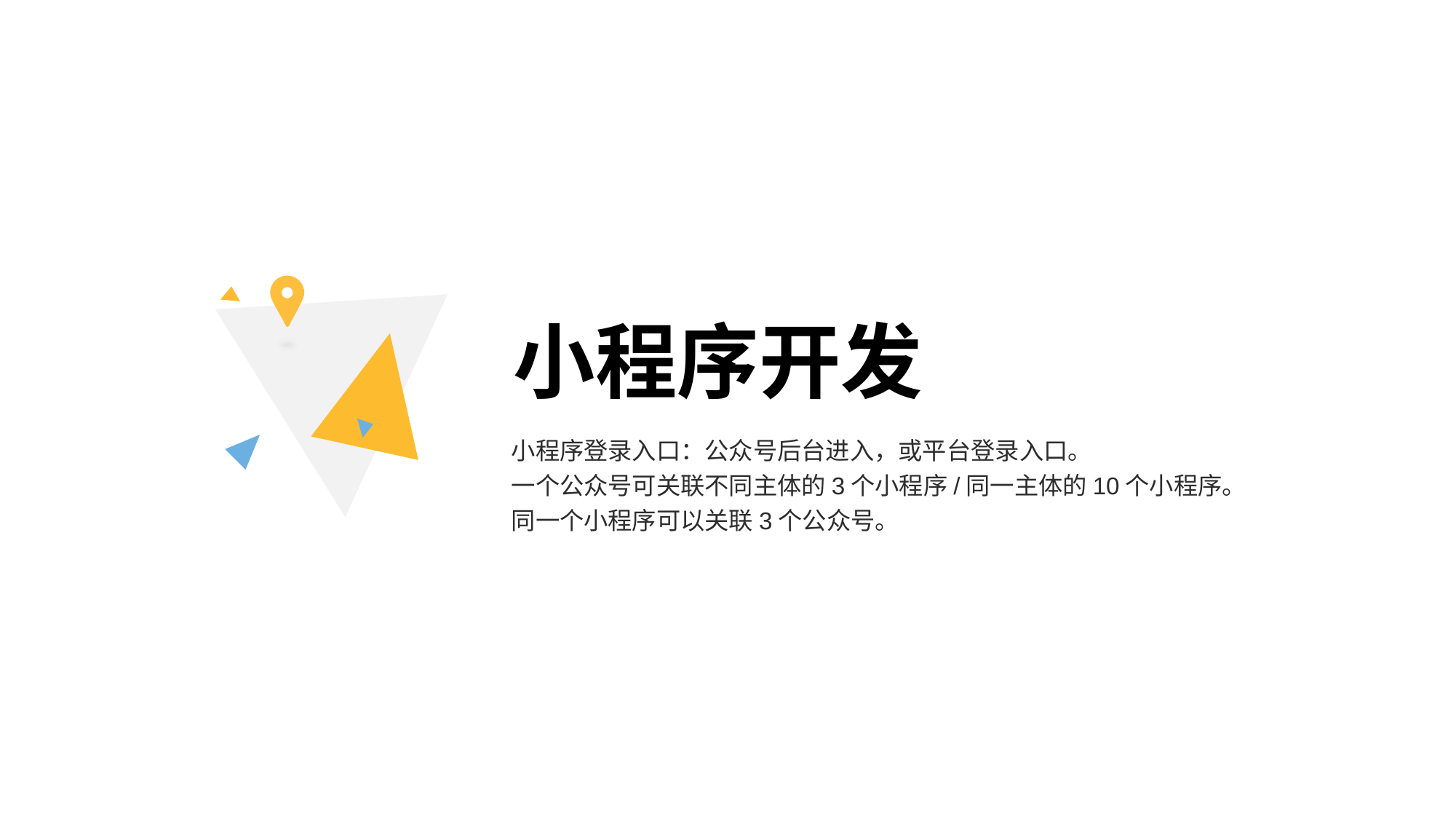

小程序开发

小程序登录入口：公众号后台进入，或平台登录入口。
一个公众号可关联不同主体的3个小程序/同一主体的10个小程序。
同一个小程序可以关联3个公众号。